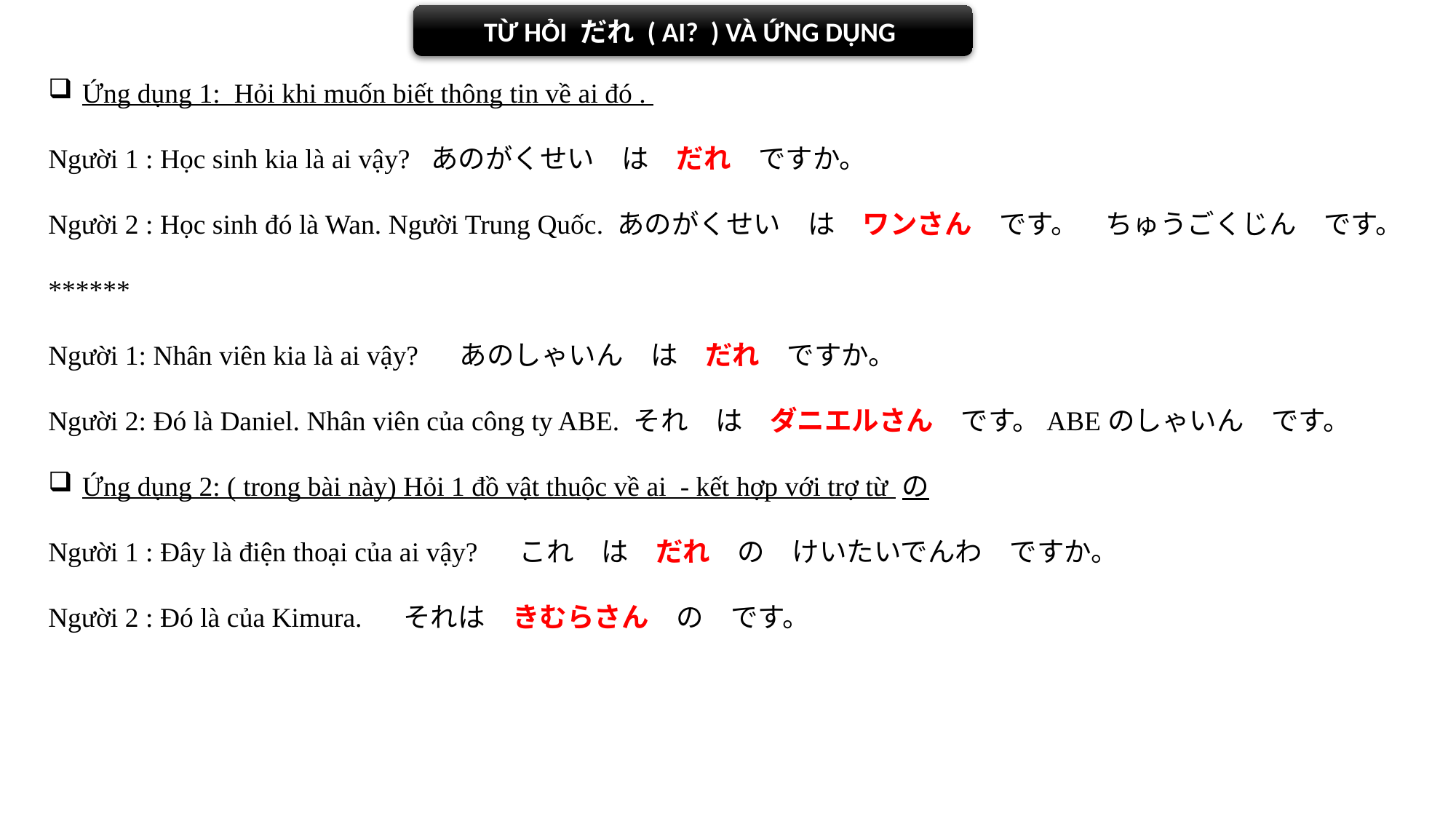

TỪ HỎI だれ ( AI?  ) VÀ ỨNG DỤNG

Ứng dụng 1:  Hỏi khi muốn biết thông tin về ai đó .

Người 1 : Học sinh kia là ai vậy?  あのがくせい　は　だれ　ですか。

Người 2 : Học sinh đó là Wan. Người Trung Quốc. あのがくせい　は　ワンさん　です。　ちゅうごくじん　です。

******

Người 1: Nhân viên kia là ai vậy? 　あのしゃいん　は　だれ　ですか。

Người 2: Đó là Daniel. Nhân viên của công ty ABE. それ　は　ダニエルさん　です。ABEのしゃいん　です。

Ứng dụng 2: ( trong bài này) Hỏi 1 đồ vật thuộc về ai  - kết hợp với trợ từ の

Người 1 : Đây là điện thoại của ai vậy? 　これ　は　だれ　の　けいたいでんわ　ですか。

Người 2 : Đó là của Kimura. 　それは　きむらさん　の　です。